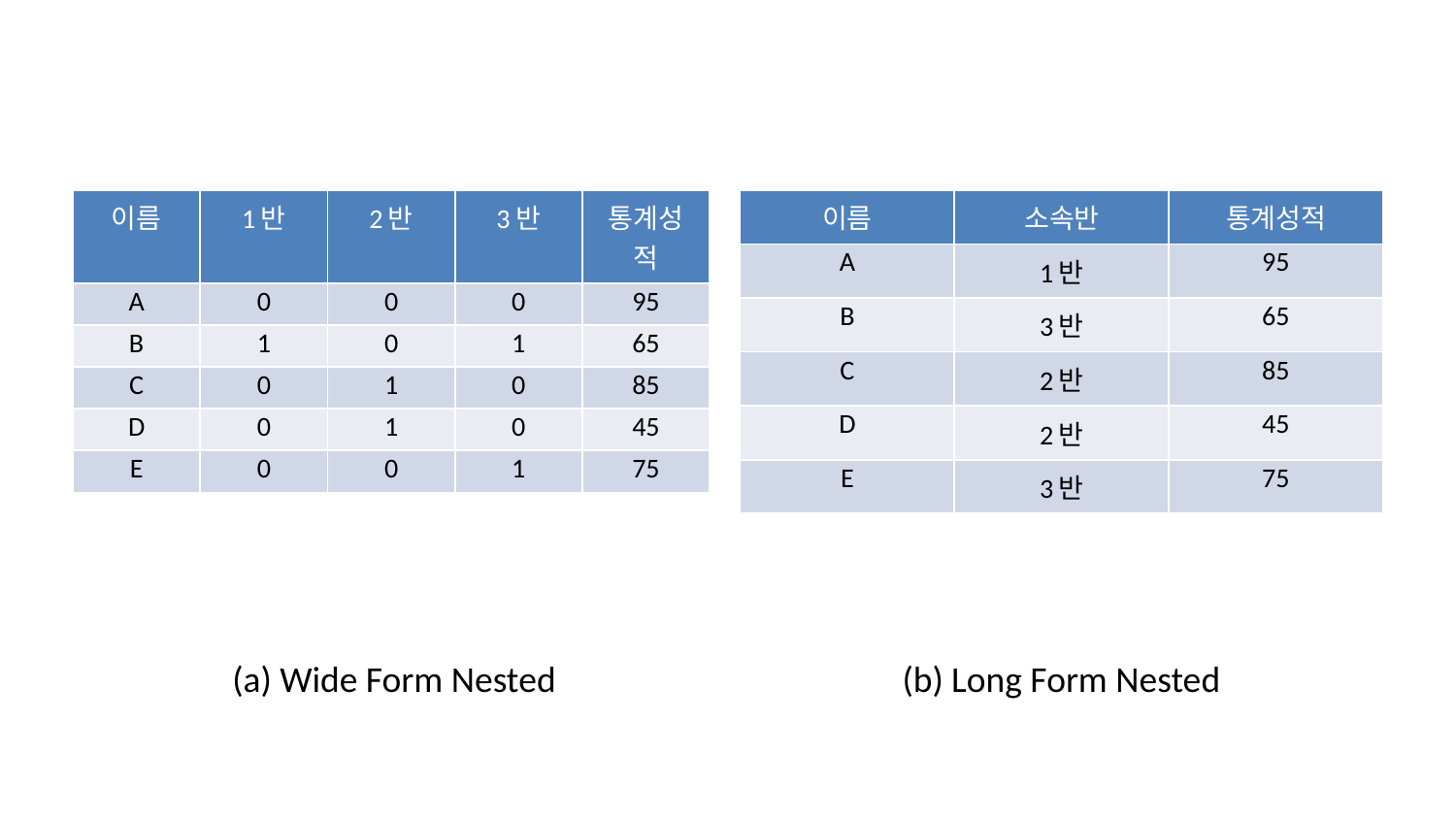

| 이름 | 1반 | 2반 | 3반 | 통계성적 |
| --- | --- | --- | --- | --- |
| A | 0 | 0 | 0 | 95 |
| B | 1 | 0 | 1 | 65 |
| C | 0 | 1 | 0 | 85 |
| D | 0 | 1 | 0 | 45 |
| E | 0 | 0 | 1 | 75 |
| 이름 | 소속반 | 통계성적 |
| --- | --- | --- |
| A | 1반 | 95 |
| B | 3반 | 65 |
| C | 2반 | 85 |
| D | 2반 | 45 |
| E | 3반 | 75 |
(a) Wide Form Nested
(b) Long Form Nested